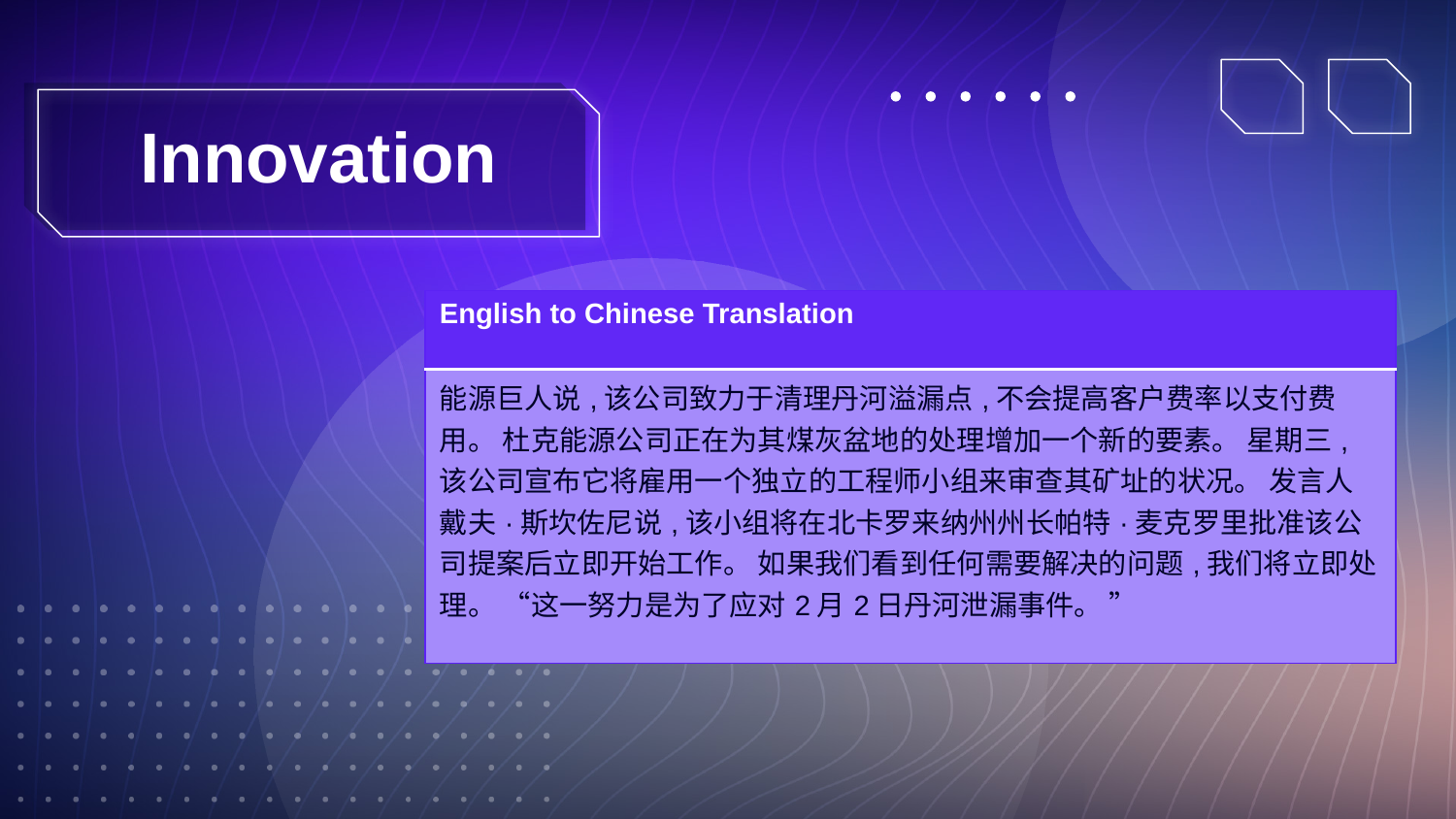

# Innovation
| English to Chinese Translation |
| --- |
| 能源巨人说,该公司致力于清理丹河溢漏点,不会提高客户费率以支付费用。 杜克能源公司正在为其煤灰盆地的处理增加一个新的要素。 星期三,该公司宣布它将雇用一个独立的工程师小组来审查其矿址的状况。 发言人戴夫·斯坎佐尼说,该小组将在北卡罗来纳州州长帕特·麦克罗里批准该公司提案后立即开始工作。 如果我们看到任何需要解决的问题,我们将立即处理。 “这一努力是为了应对2月2日丹河泄漏事件。 ” |